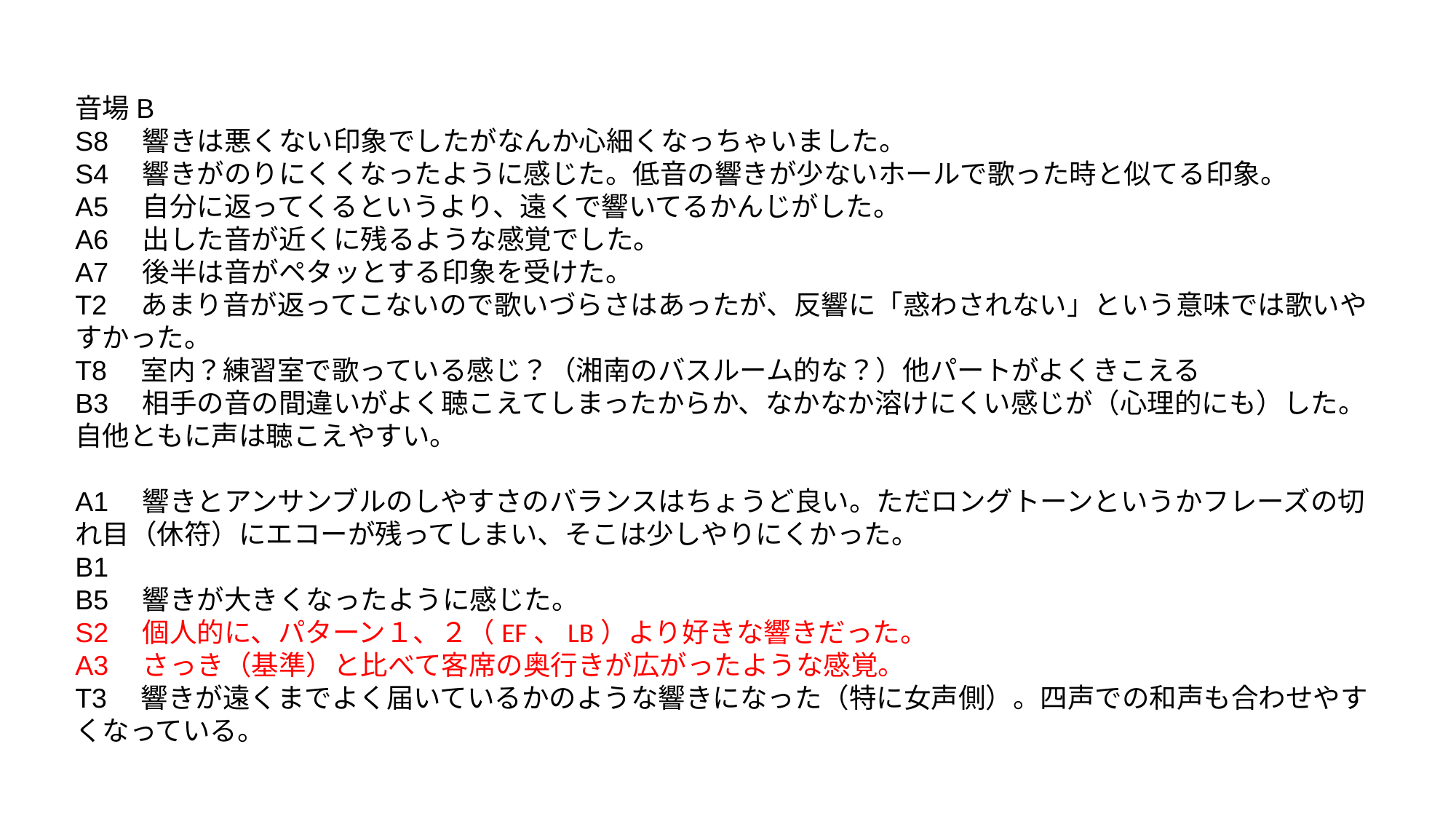

音場B
S8　響きは悪くない印象でしたがなんか心細くなっちゃいました。
S4　響きがのりにくくなったように感じた。低音の響きが少ないホールで歌った時と似てる印象。
A5　自分に返ってくるというより、遠くで響いてるかんじがした。
A6　出した音が近くに残るような感覚でした。
A7　後半は音がペタッとする印象を受けた。
T2　あまり音が返ってこないので歌いづらさはあったが、反響に「惑わされない」という意味では歌いやすかった。
T8　室内？練習室で歌っている感じ？（湘南のバスルーム的な？）他パートがよくきこえる
B3　相手の音の間違いがよく聴こえてしまったからか、なかなか溶けにくい感じが（心理的にも）した。自他ともに声は聴こえやすい。

A1　響きとアンサンブルのしやすさのバランスはちょうど良い。ただロングトーンというかフレーズの切れ目（休符）にエコーが残ってしまい、そこは少しやりにくかった。
B1
B5　響きが大きくなったように感じた。
S2　個人的に、パターン１、２（EF、LB）より好きな響きだった。
A3　さっき（基準）と比べて客席の奥行きが広がったような感覚。
T3　響きが遠くまでよく届いているかのような響きになった（特に女声側）。四声での和声も合わせやすくなっている。